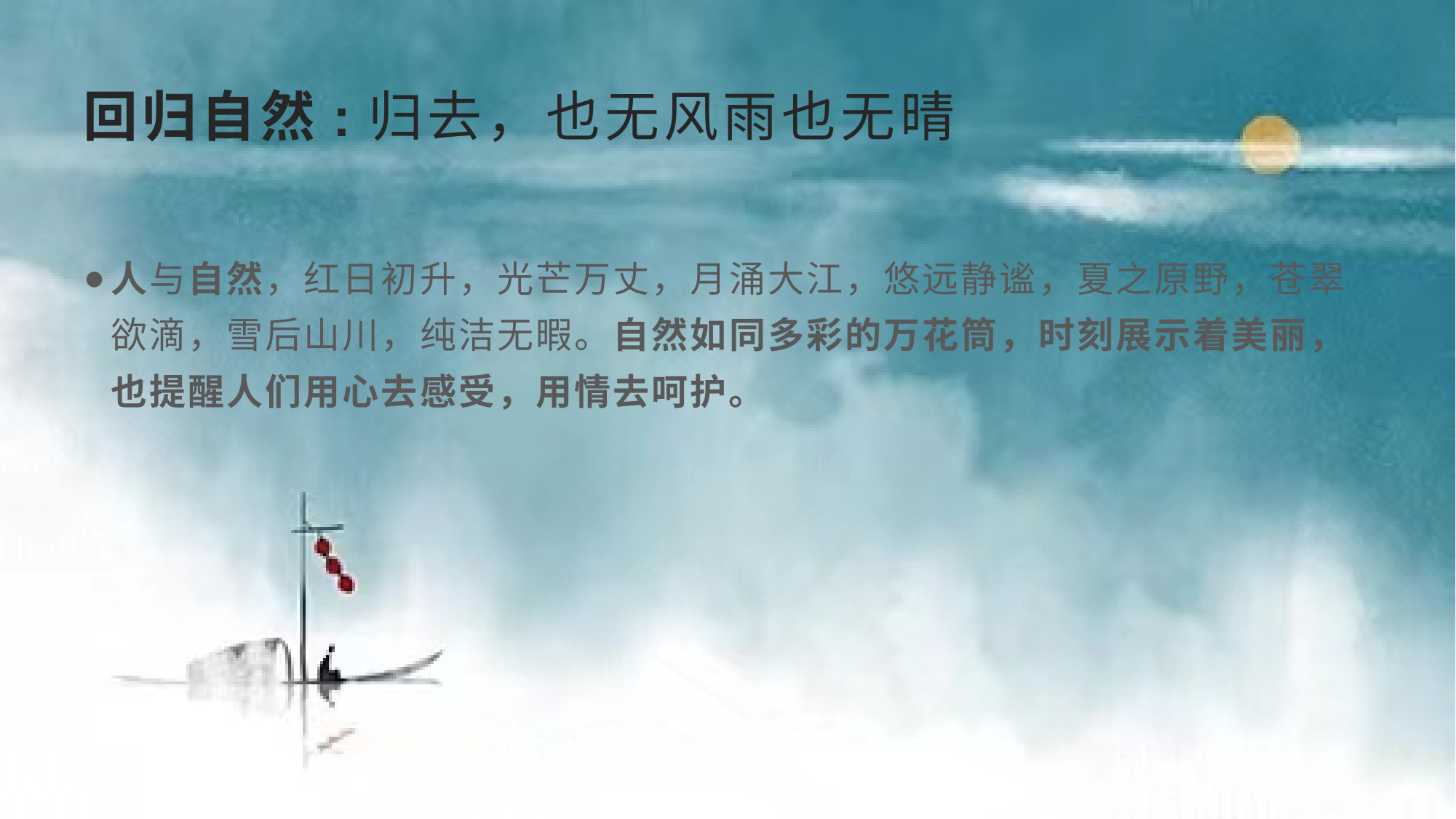

# 回归自然:归去，也无风雨也无晴

人与自然，红日初升，光芒万丈，月涌大江，悠远静谧，夏之原野，苍翠欲滴，雪后山川，纯洁无暇。自然如同多彩的万花筒，时刻展示着美丽，也提醒人们用心去感受，用情去呵护。